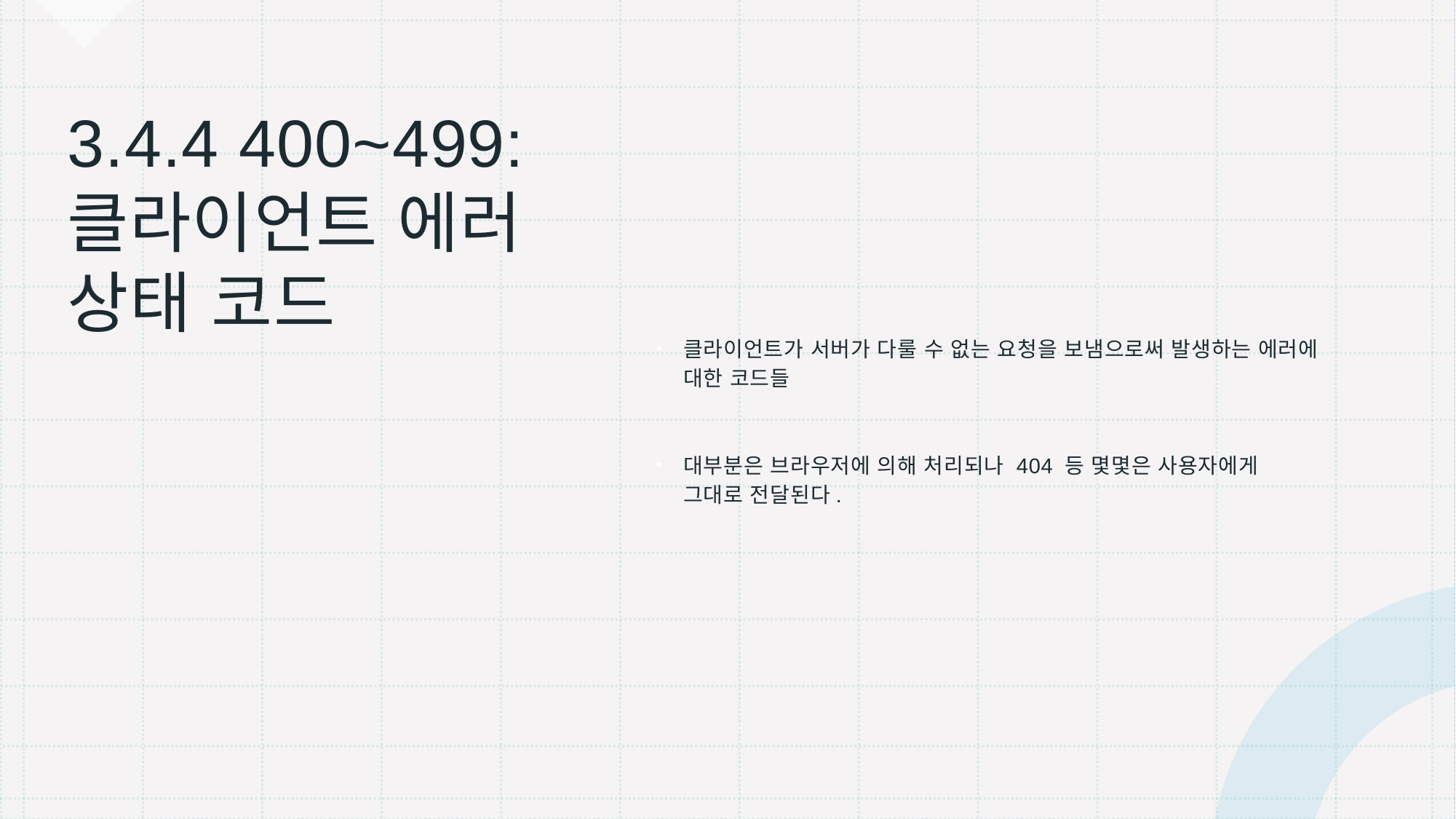

# 3.4.4 400~499: 클라이언트 에러 상태 코드
클라이언트가 서버가 다룰 수 없는 요청을 보냄으로써 발생하는 에러에 대한 코드들

대부분은 브라우저에 의해 처리되나 404 등 몇몇은 사용자에게 그대로 전달된다.